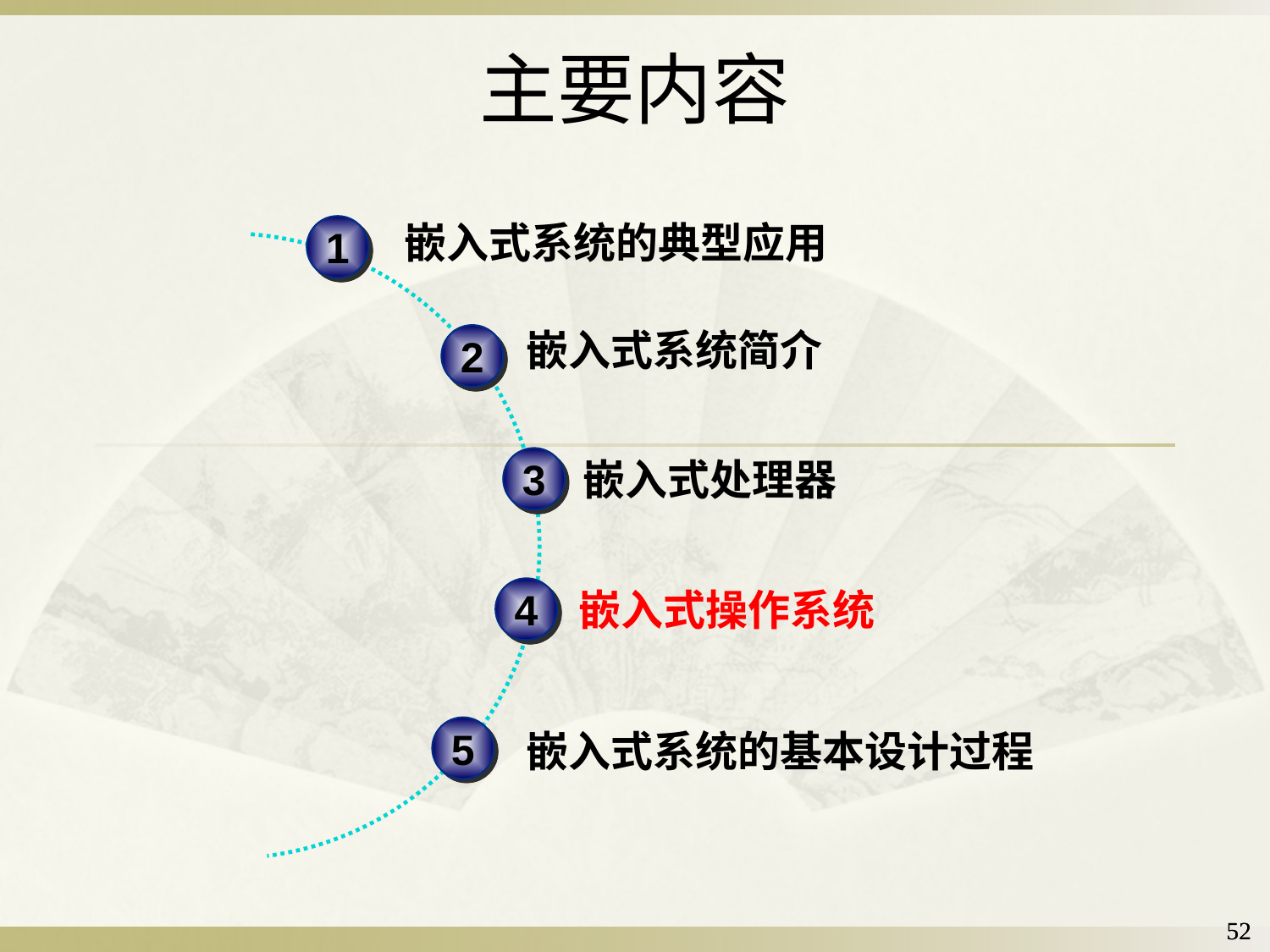

主要内容
1
嵌入式系统的典型应用

嵌入式系统简介
2
3
嵌入式处理器
4
嵌入式操作系统

5

嵌入式系统的基本设计过程